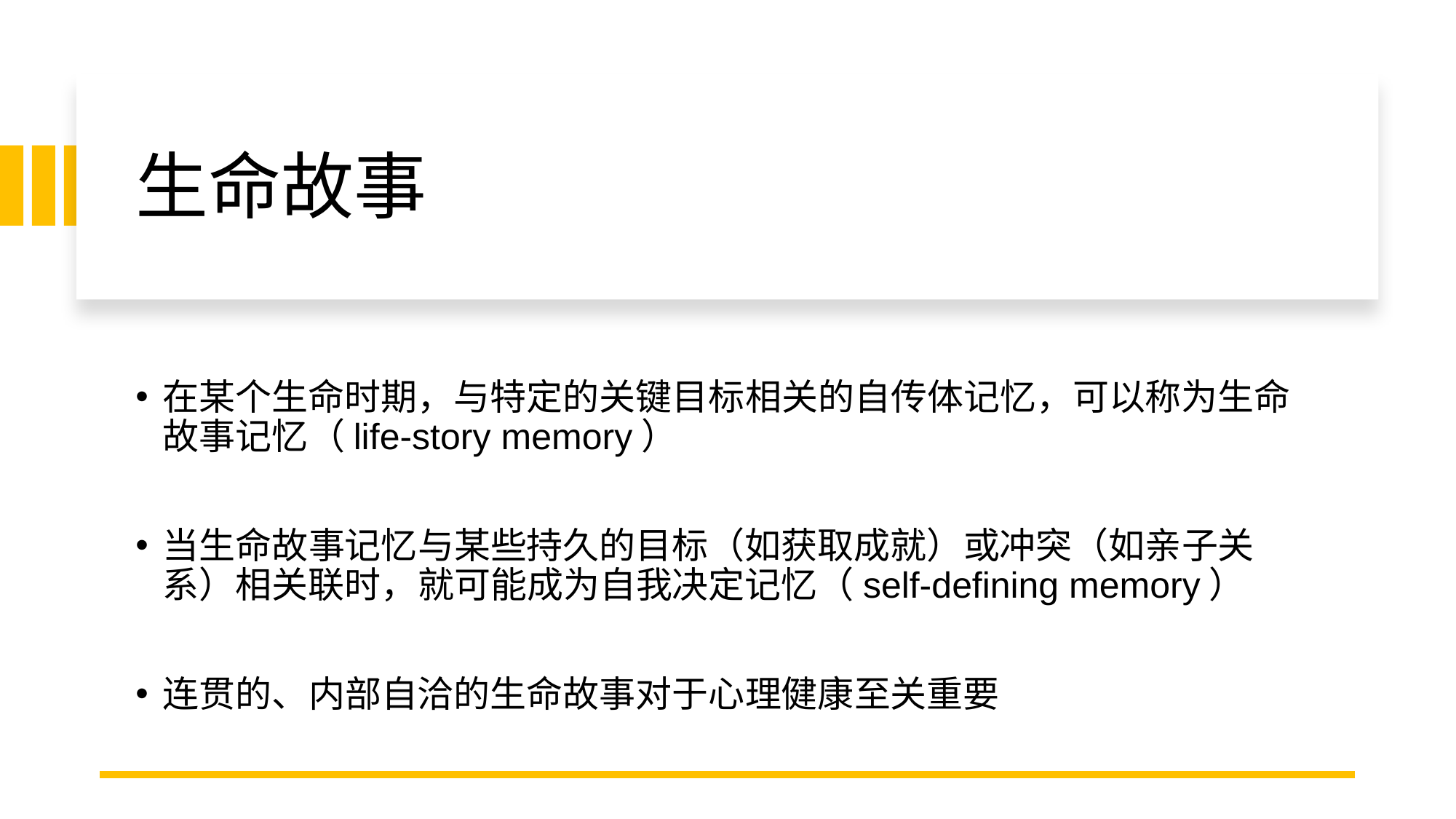

# 生命故事

在某个生命时期，与特定的关键目标相关的自传体记忆，可以称为生命故事记忆（life-story memory）

当生命故事记忆与某些持久的目标（如获取成就）或冲突（如亲子关系）相关联时，就可能成为自我决定记忆（self-defining memory）

连贯的、内部自洽的生命故事对于心理健康至关重要